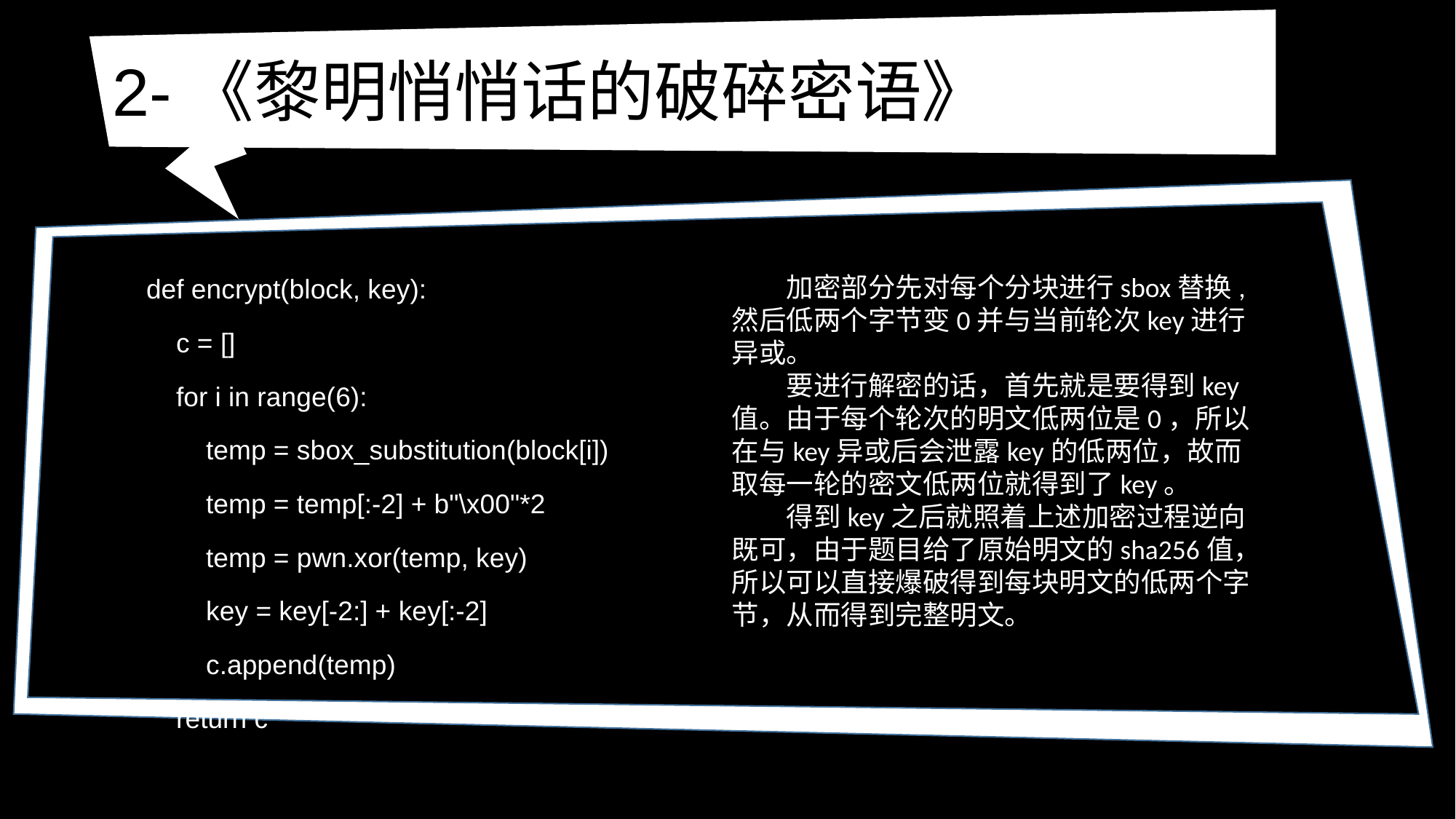

# 2-《黎明悄悄话的破碎密语》
def encrypt(block, key):
    c = []
    for i in range(6):
        temp = sbox_substitution(block[i])
        temp = temp[:-2] + b"\x00"*2
        temp = pwn.xor(temp, key)
        key = key[-2:] + key[:-2]
        c.append(temp)
    return c
加密部分先对每个分块进行sbox替换,然后低两个字节变0并与当前轮次key进行异或。
要进行解密的话，首先就是要得到key值。由于每个轮次的明文低两位是0，所以在与key异或后会泄露key的低两位，故而取每一轮的密文低两位就得到了key。
得到key之后就照着上述加密过程逆向既可，由于题目给了原始明文的sha256值，所以可以直接爆破得到每块明文的低两个字节，从而得到完整明文。